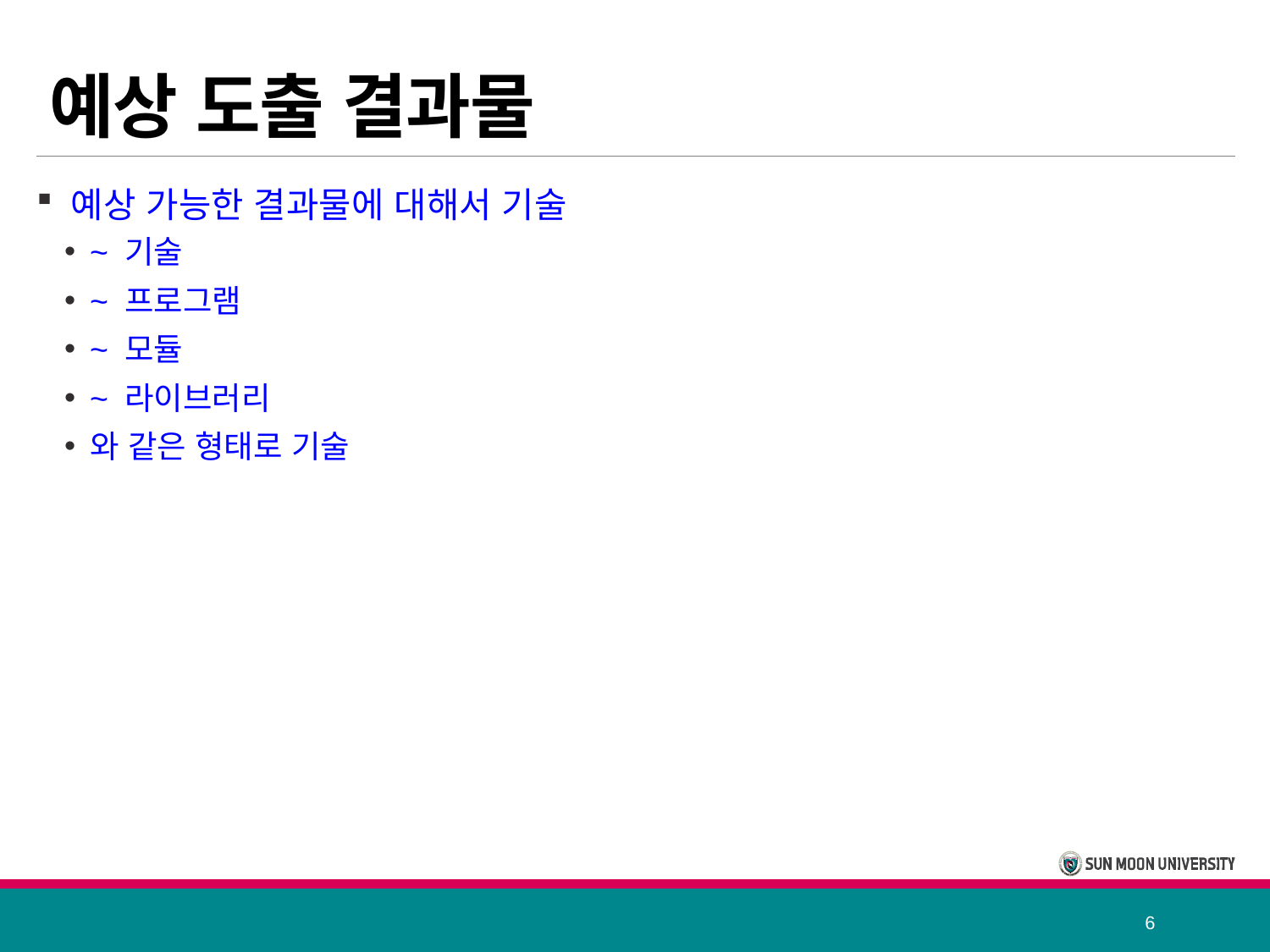

# 예상 도출 결과물
 예상 가능한 결과물에 대해서 기술
~ 기술
~ 프로그램
~ 모듈
~ 라이브러리
와 같은 형태로 기술
6